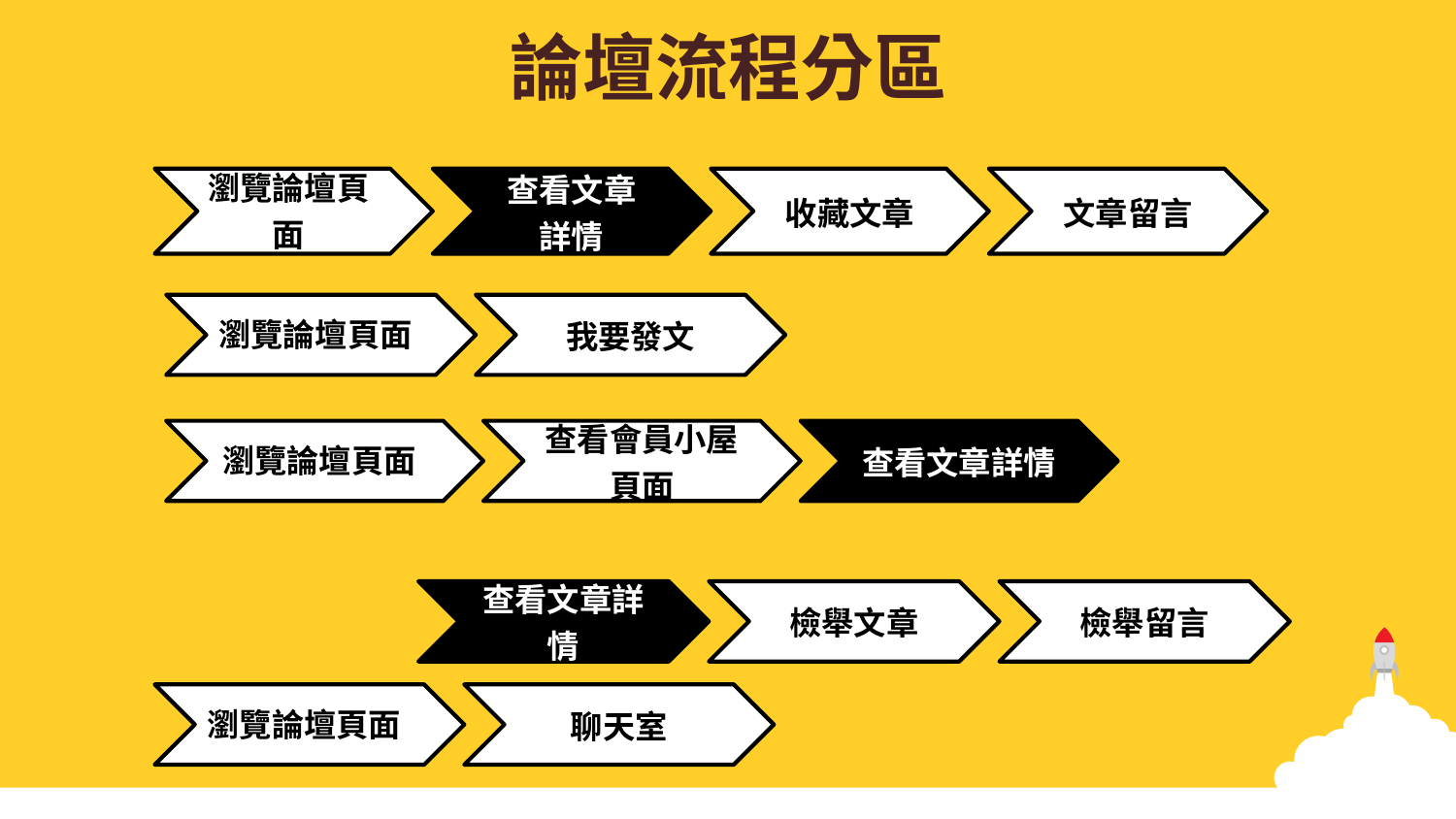

論壇流程分區
瀏覽論壇頁面
查看文章詳情
收藏文章
文章留言
瀏覽論壇頁面
我要發文
瀏覽論壇頁面
查看會員小屋頁面
查看文章詳情
查看文章詳情
檢舉文章
檢舉留言
瀏覽論壇頁面
聊天室